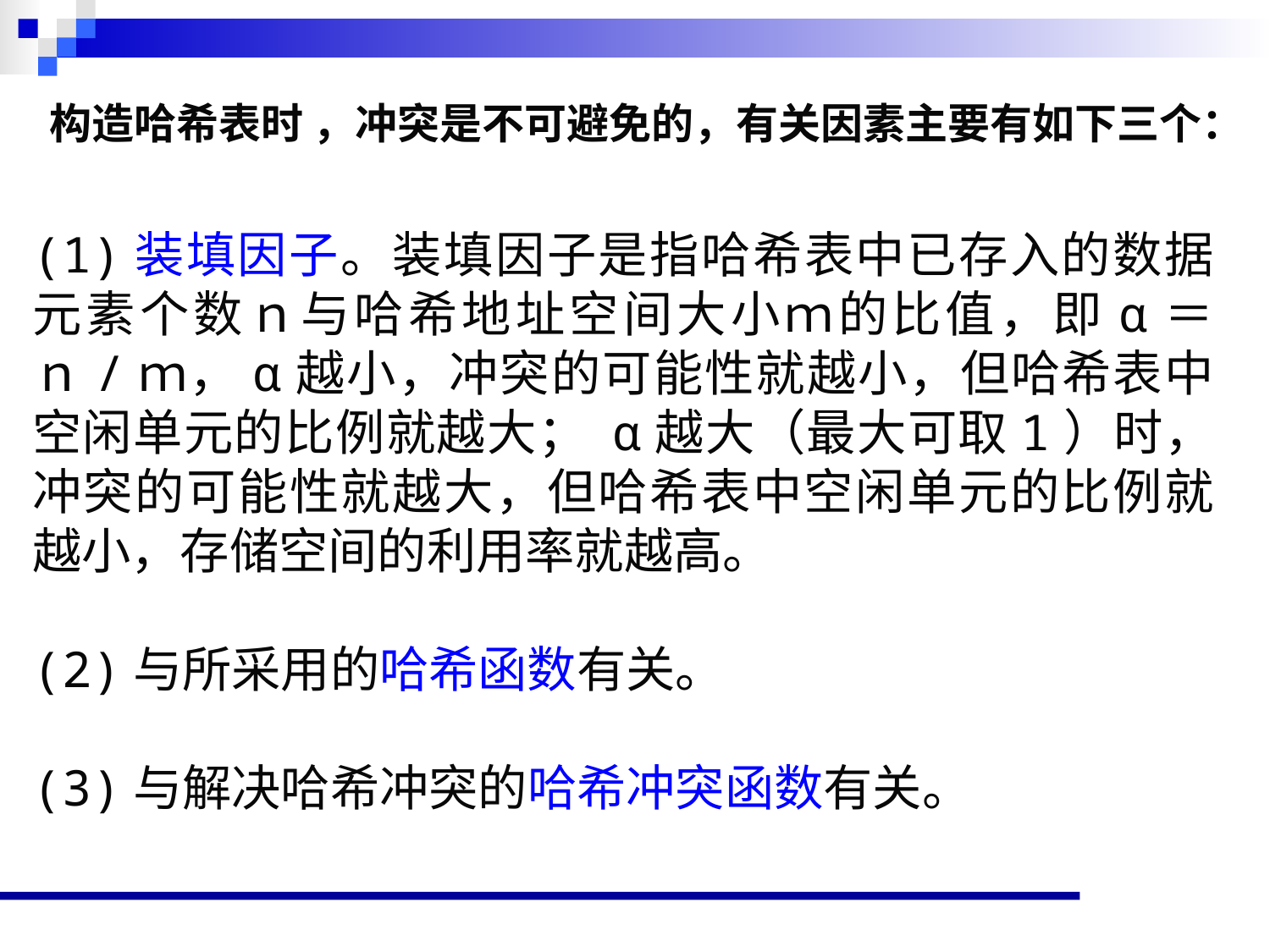

# 构造哈希表时 ，冲突是不可避免的，有关因素主要有如下三个：
(1)装填因子。装填因子是指哈希表中已存入的数据元素个数ｎ与哈希地址空间大小ｍ的比值，即α＝ｎ/ｍ，α越小，冲突的可能性就越小，但哈希表中空闲单元的比例就越大； α越大（最大可取1）时，冲突的可能性就越大，但哈希表中空闲单元的比例就越小，存储空间的利用率就越高。

(2)与所采用的哈希函数有关。

(3)与解决哈希冲突的哈希冲突函数有关。